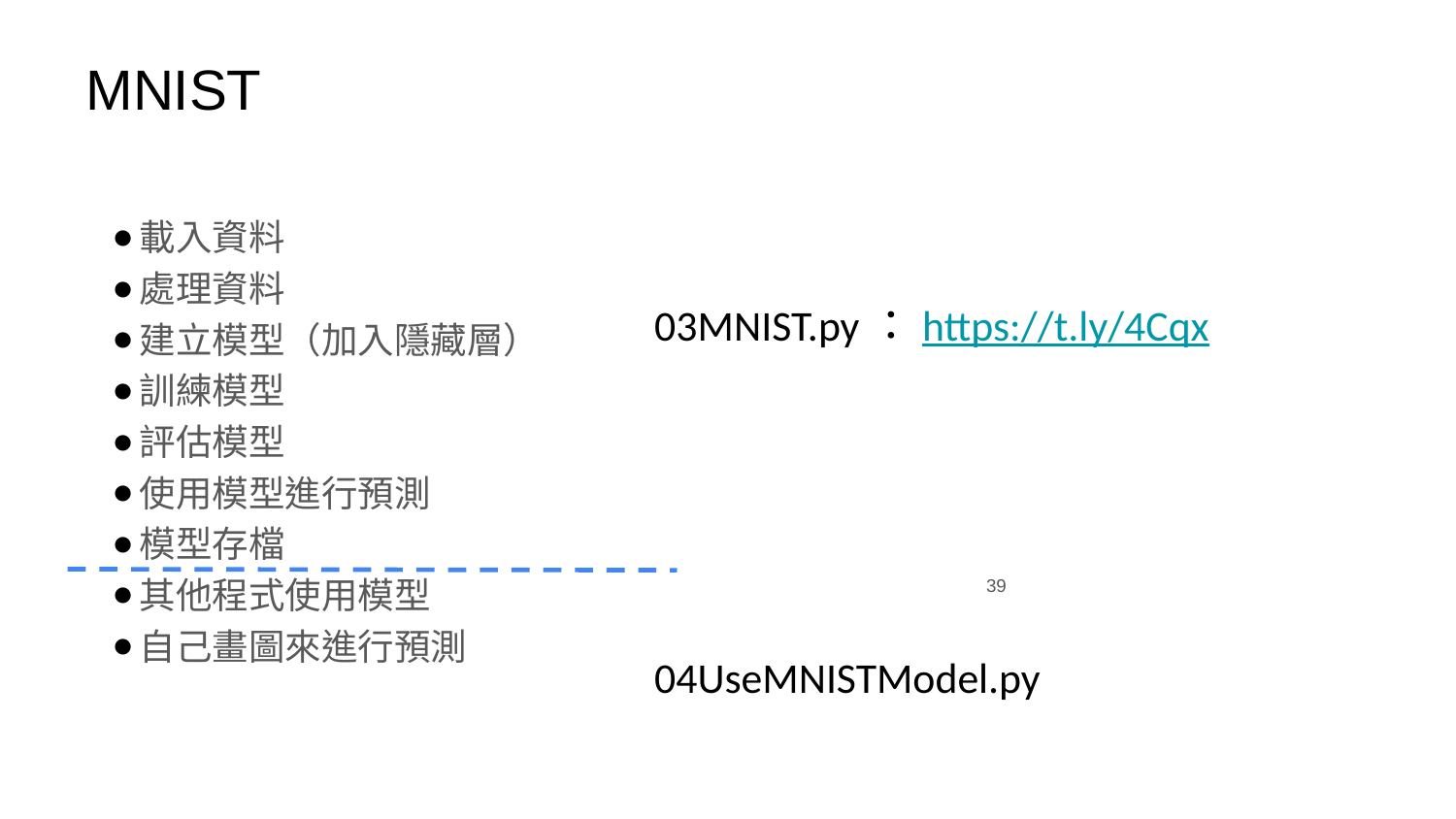

# MNIST
載入資料
處理資料
建立模型（加入隱藏層）
訓練模型
評估模型
使用模型進行預測
模型存檔
其他程式使用模型
自己畫圖來進行預測

03MNIST.py：https://t.ly/4Cqx

39
04UseMNISTModel.py